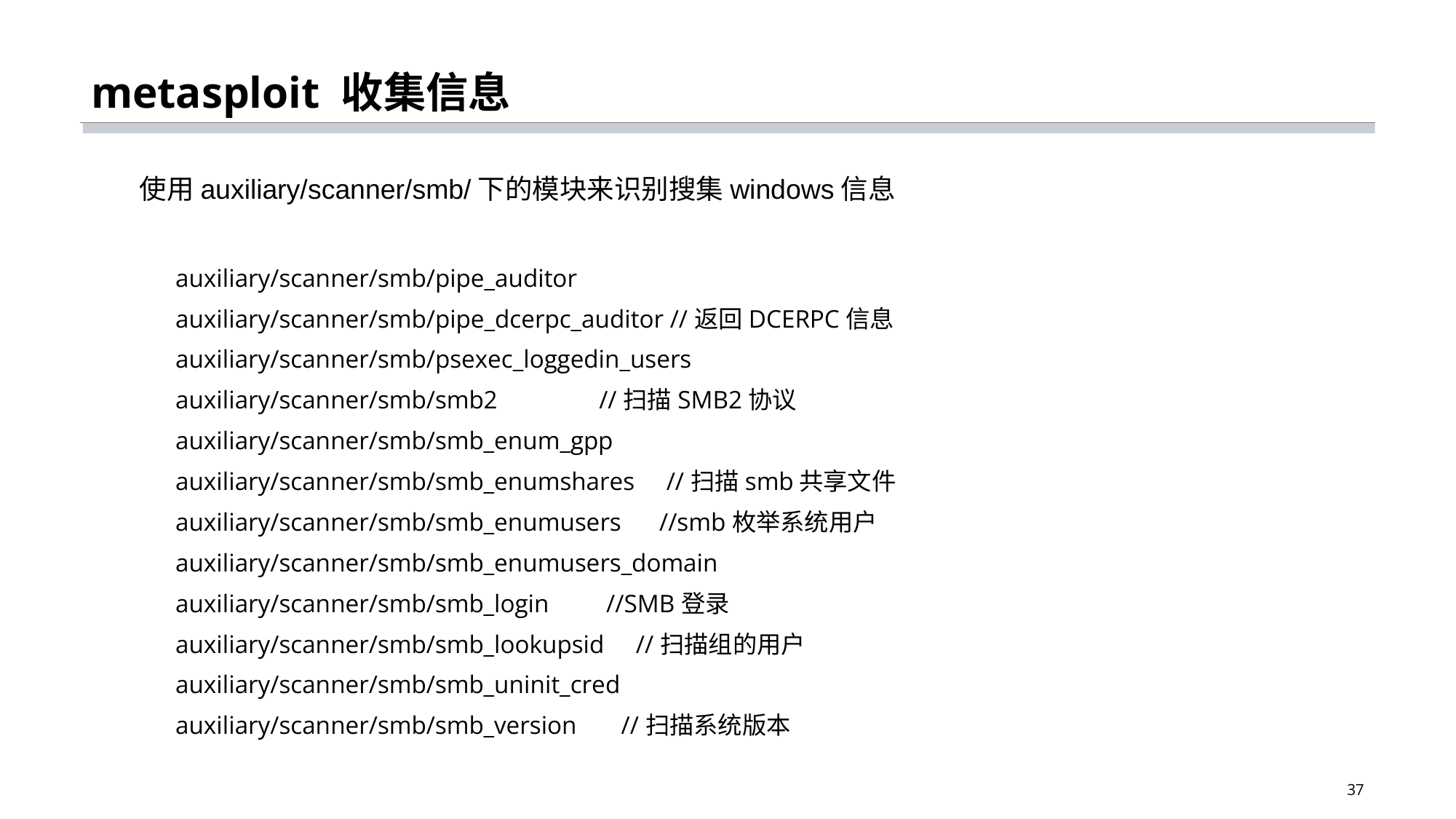

# metasploit 收集信息
使用auxiliary/scanner/smb/下的模块来识别搜集windows信息
auxiliary/scanner/smb/pipe_auditor
auxiliary/scanner/smb/pipe_dcerpc_auditor //返回DCERPC信息
auxiliary/scanner/smb/psexec_loggedin_users
auxiliary/scanner/smb/smb2                //扫描SMB2协议
auxiliary/scanner/smb/smb_enum_gpp
auxiliary/scanner/smb/smb_enumshares     //扫描smb共享文件
auxiliary/scanner/smb/smb_enumusers      //smb枚举系统用户
auxiliary/scanner/smb/smb_enumusers_domain
auxiliary/scanner/smb/smb_login         //SMB登录
auxiliary/scanner/smb/smb_lookupsid     //扫描组的用户
auxiliary/scanner/smb/smb_uninit_cred
auxiliary/scanner/smb/smb_version       //扫描系统版本
37